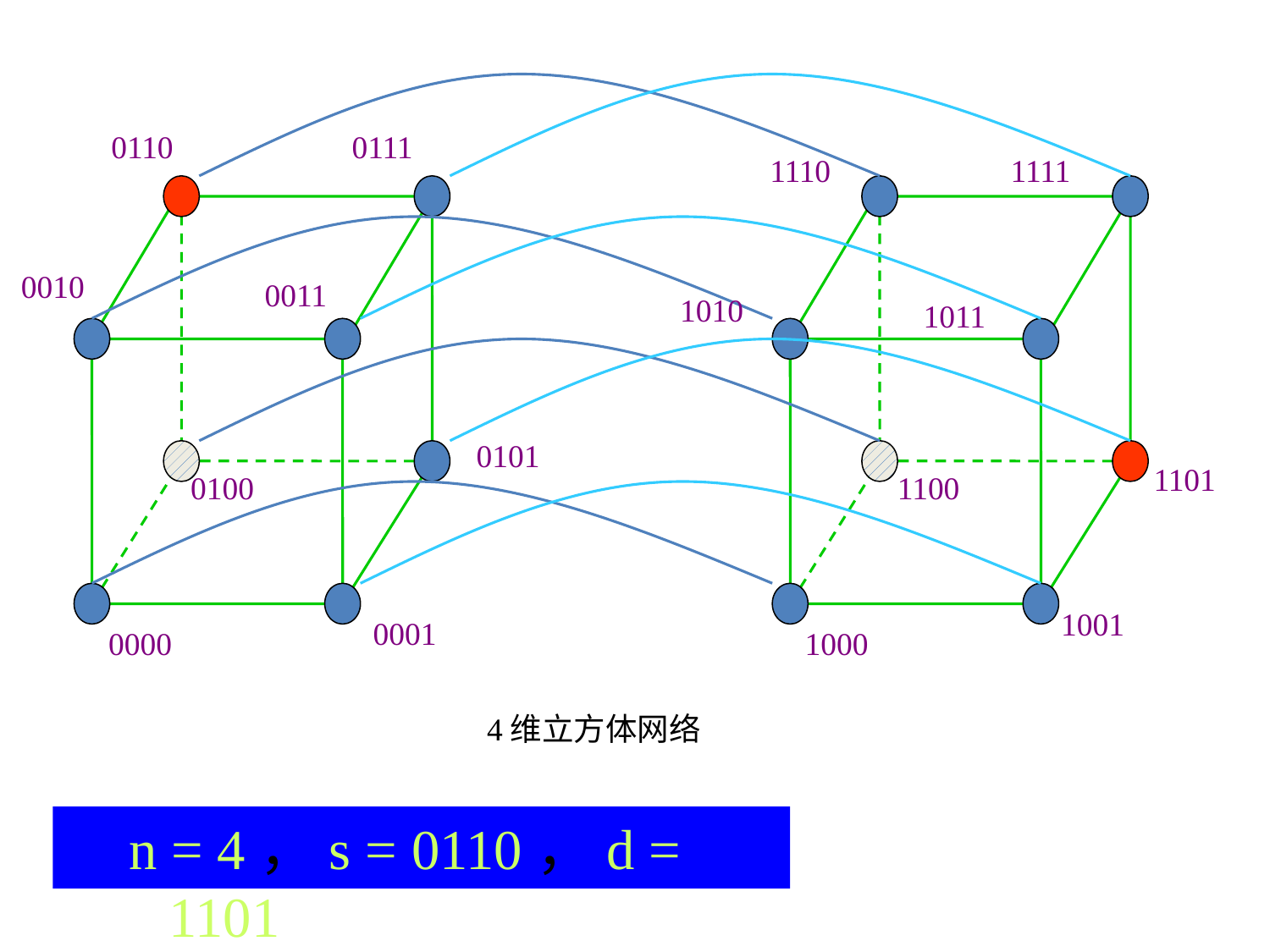

0110
0111
1110
1111

0010
0011
1010
1011

0101

1101

0100
1100

1001
0001
0000
1000
4维立方体网络
n = 4，s = 0110，d = 1101